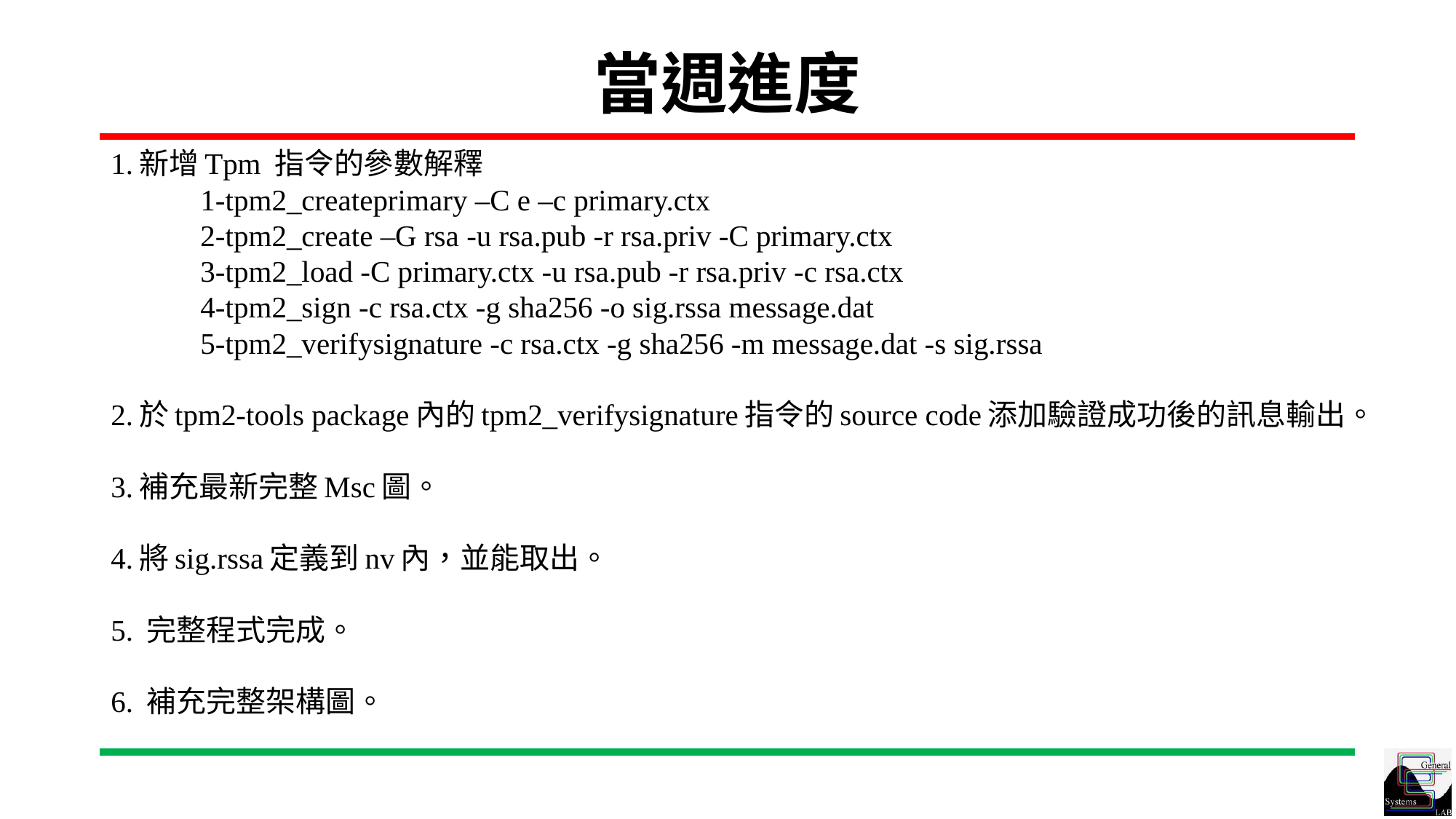

# 當週進度

1.新增Tpm 指令的參數解釋
	1-tpm2_createprimary –C e –c primary.ctx
	2-tpm2_create –G rsa -u rsa.pub -r rsa.priv -C primary.ctx
	3-tpm2_load -C primary.ctx -u rsa.pub -r rsa.priv -c rsa.ctx
	4-tpm2_sign -c rsa.ctx -g sha256 -o sig.rssa message.dat
	5-tpm2_verifysignature -c rsa.ctx -g sha256 -m message.dat -s sig.rssa

2.於tpm2-tools package內的tpm2_verifysignature指令的source code添加驗證成功後的訊息輸出。

3.補充最新完整Msc圖。

4.將sig.rssa定義到nv內，並能取出。

5. 完整程式完成。

6. 補充完整架構圖。